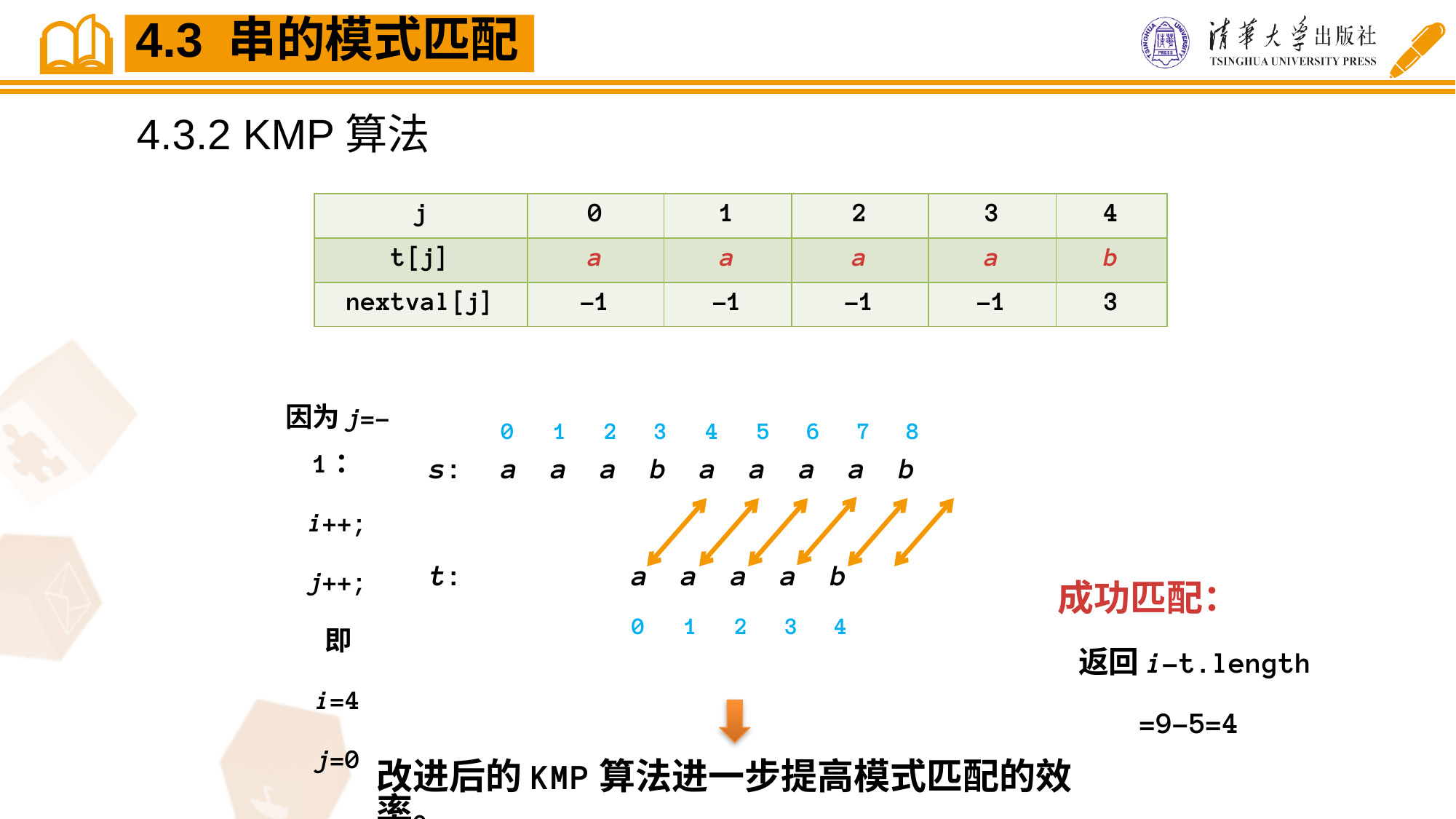

4.3 串的模式匹配
4.3.2 KMP算法
| j | 0 | 1 | 2 | 3 | 4 |
| --- | --- | --- | --- | --- | --- |
| t[j] | a | a | a | a | b |
| nextval[j] | -1 | -1 | -1 | -1 | 3 |
因为j=-1：
i++;
j++;
即
i=4
j=0
0   1   2   3   4   5   6   7   8
s:
a  a  a  b  a  a  a  a  b
t:
a  a  a  a  b
成功匹配：
  返回i-t.length
     =9-5=4
0   1   2   3   4

改进后的KMP算法进一步提高模式匹配的效率。